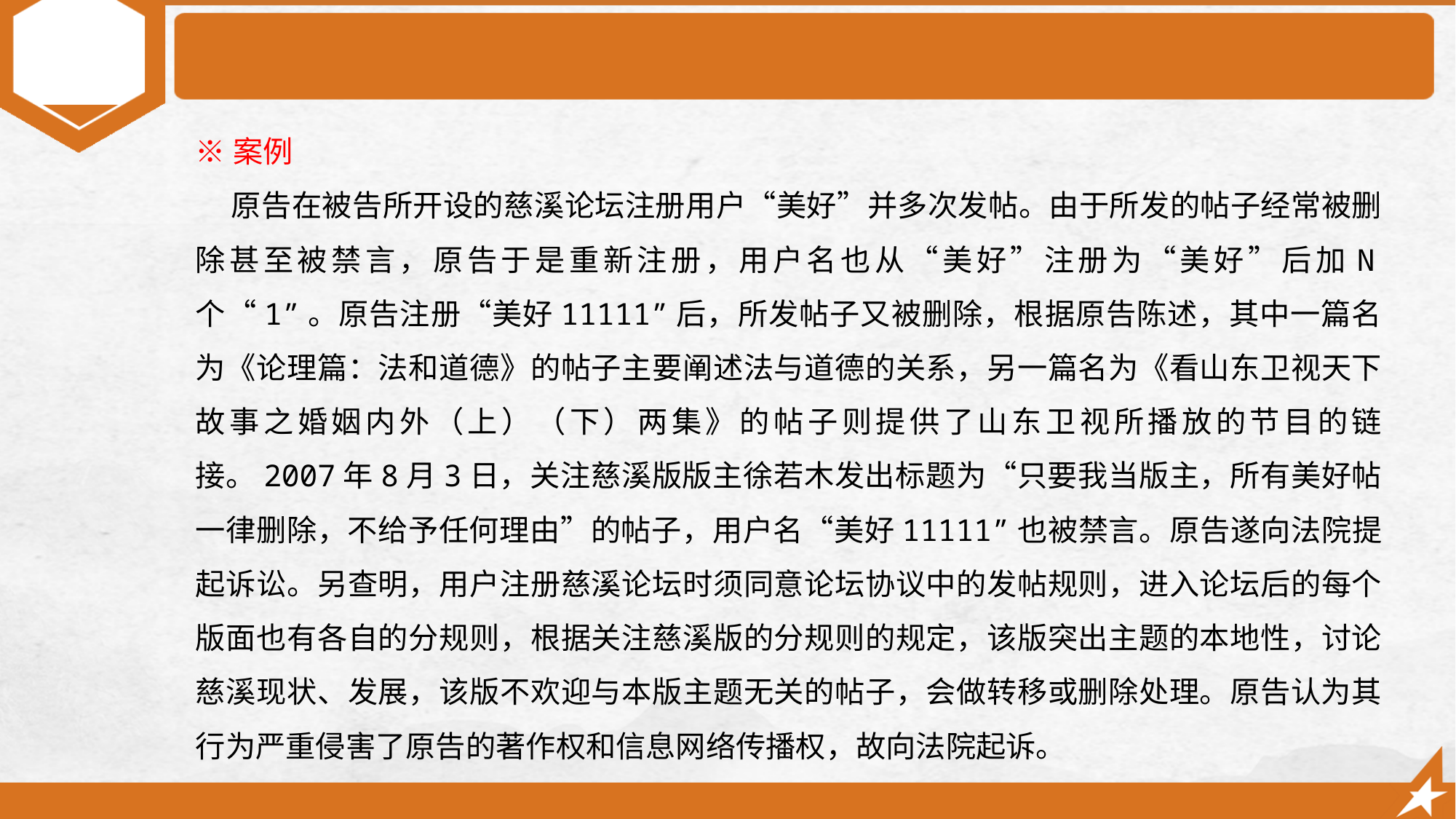

※案例
    原告在被告所开设的慈溪论坛注册用户“美好”并多次发帖。由于所发的帖子经常被删除甚至被禁言，原告于是重新注册，用户名也从“美好”注册为“美好”后加N个“1”。原告注册“美好11111”后，所发帖子又被删除，根据原告陈述，其中一篇名为《论理篇：法和道德》的帖子主要阐述法与道德的关系，另一篇名为《看山东卫视天下故事之婚姻内外（上）（下）两集》的帖子则提供了山东卫视所播放的节目的链接。2007年8月3日，关注慈溪版版主徐若木发出标题为“只要我当版主，所有美好帖一律删除，不给予任何理由”的帖子，用户名“美好11111”也被禁言。原告遂向法院提起诉讼。另查明，用户注册慈溪论坛时须同意论坛协议中的发帖规则，进入论坛后的每个版面也有各自的分规则，根据关注慈溪版的分规则的规定，该版突出主题的本地性，讨论慈溪现状、发展，该版不欢迎与本版主题无关的帖子，会做转移或删除处理。原告认为其行为严重侵害了原告的著作权和信息网络传播权，故向法院起诉。